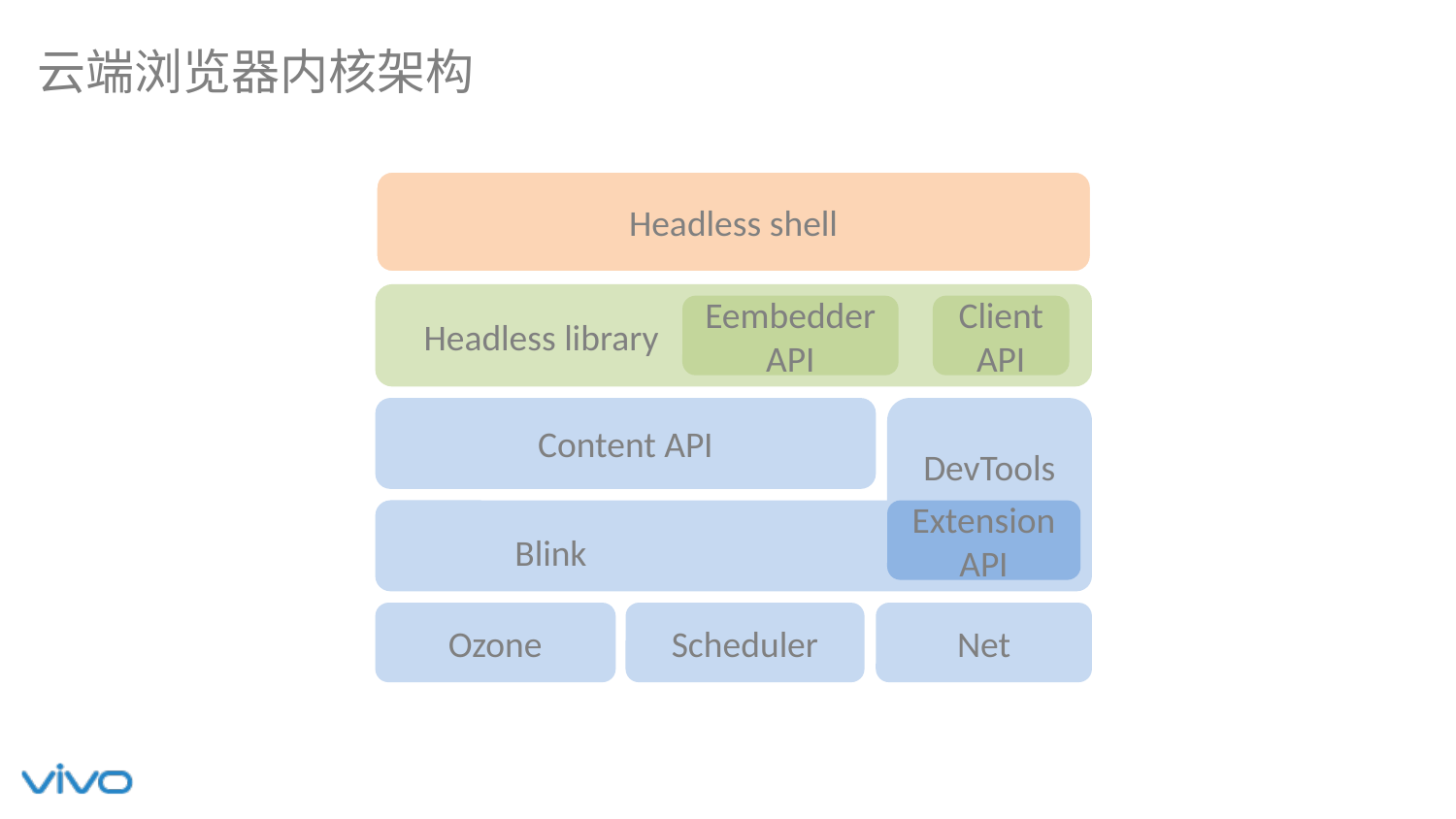

云端浏览器内核架构
Headless shell

Eembedder API
ClientAPI
Headless library
Content API
DevTools

Extension API
Blink
Ozone
Scheduler
Net